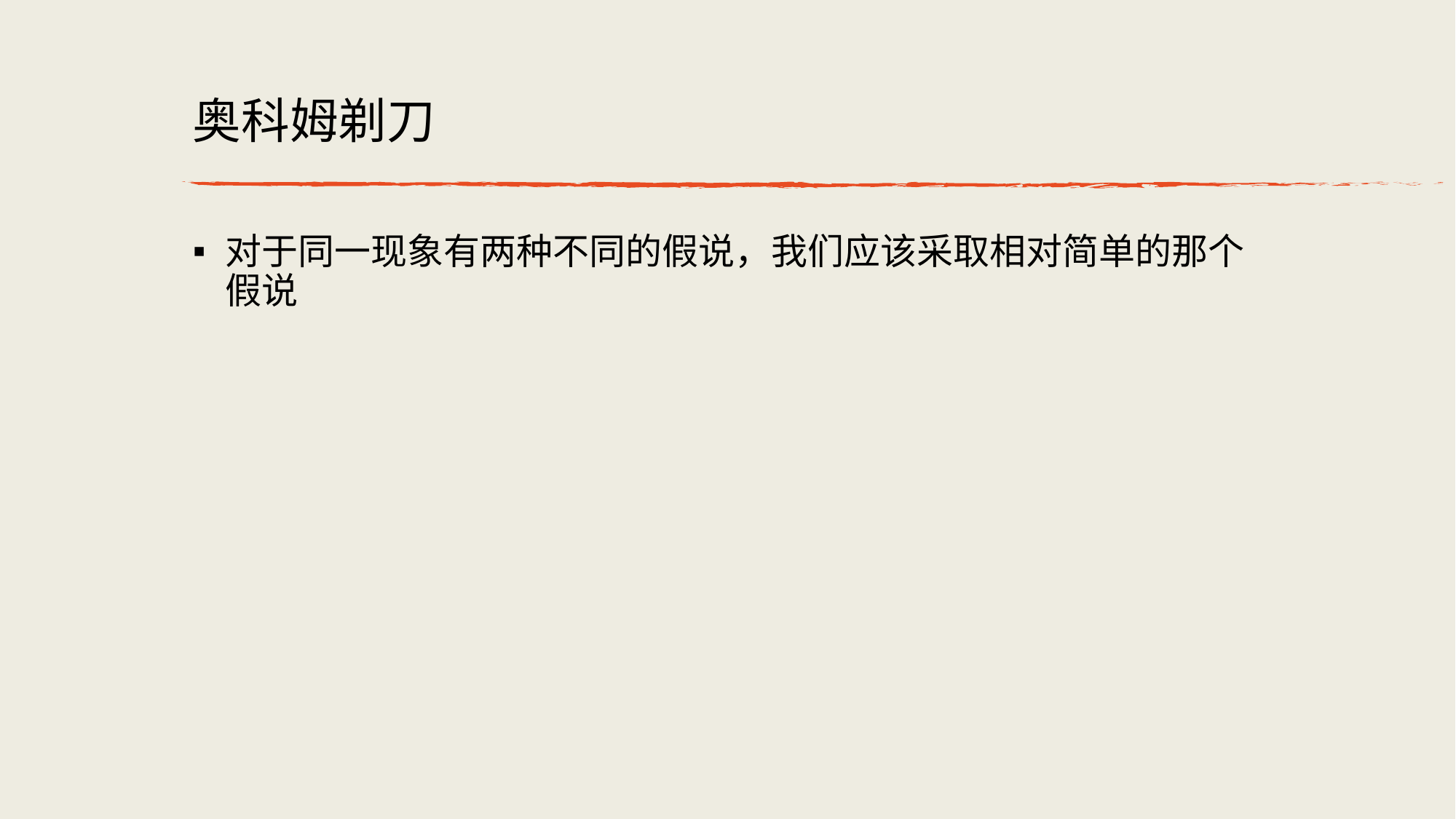

# 奥科姆剃⼑
对于同⼀现象有两种不同的假说，我们应该采取相对简单的那个假说